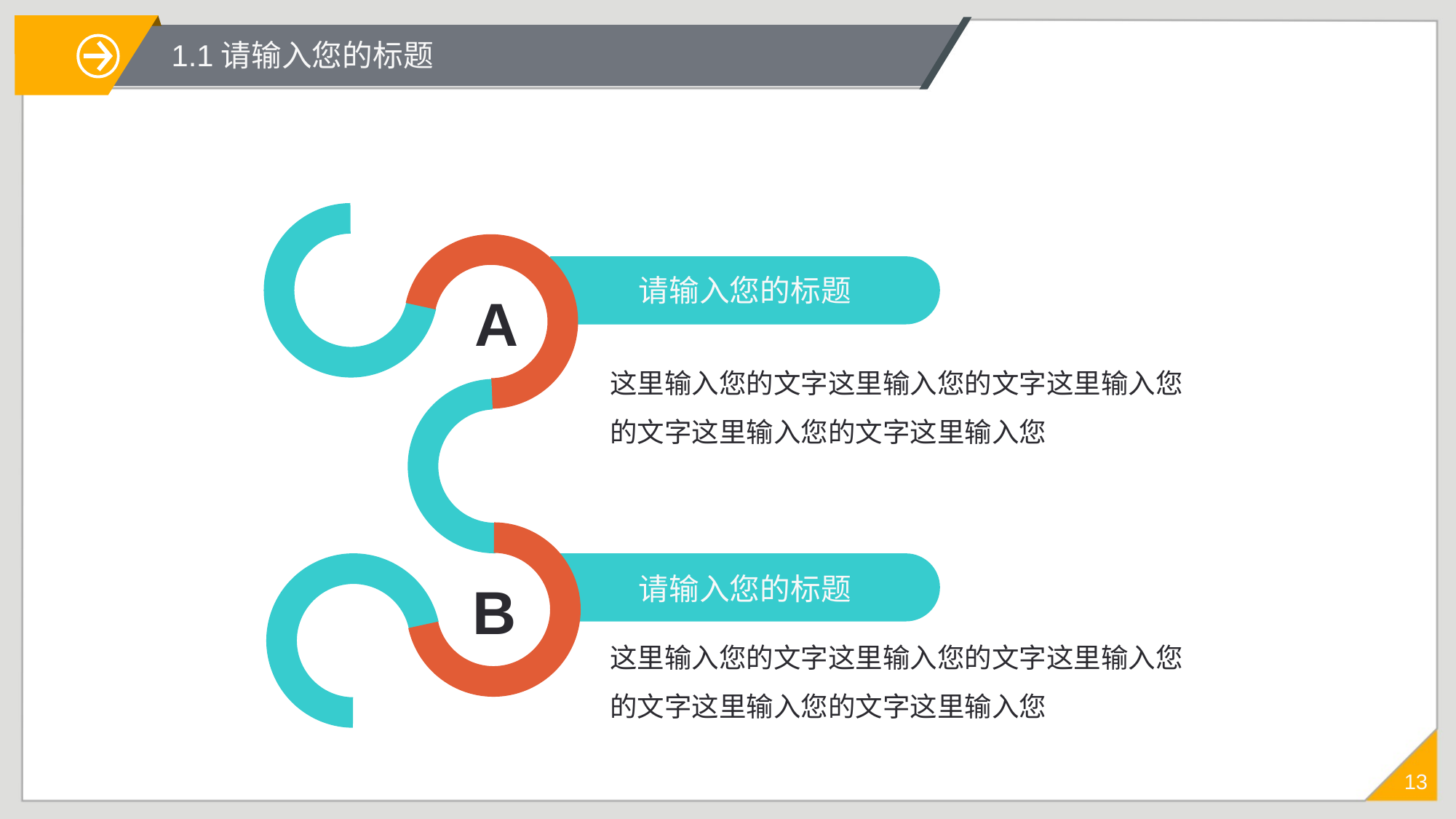

1.1请输入您的标题

请输入您的标题
A
这里输入您的文字这里输入您的文字这里输入您的文字这里输入您的文字这里输入您

请输入您的标题
B
这里输入您的文字这里输入您的文字这里输入您的文字这里输入您的文字这里输入您